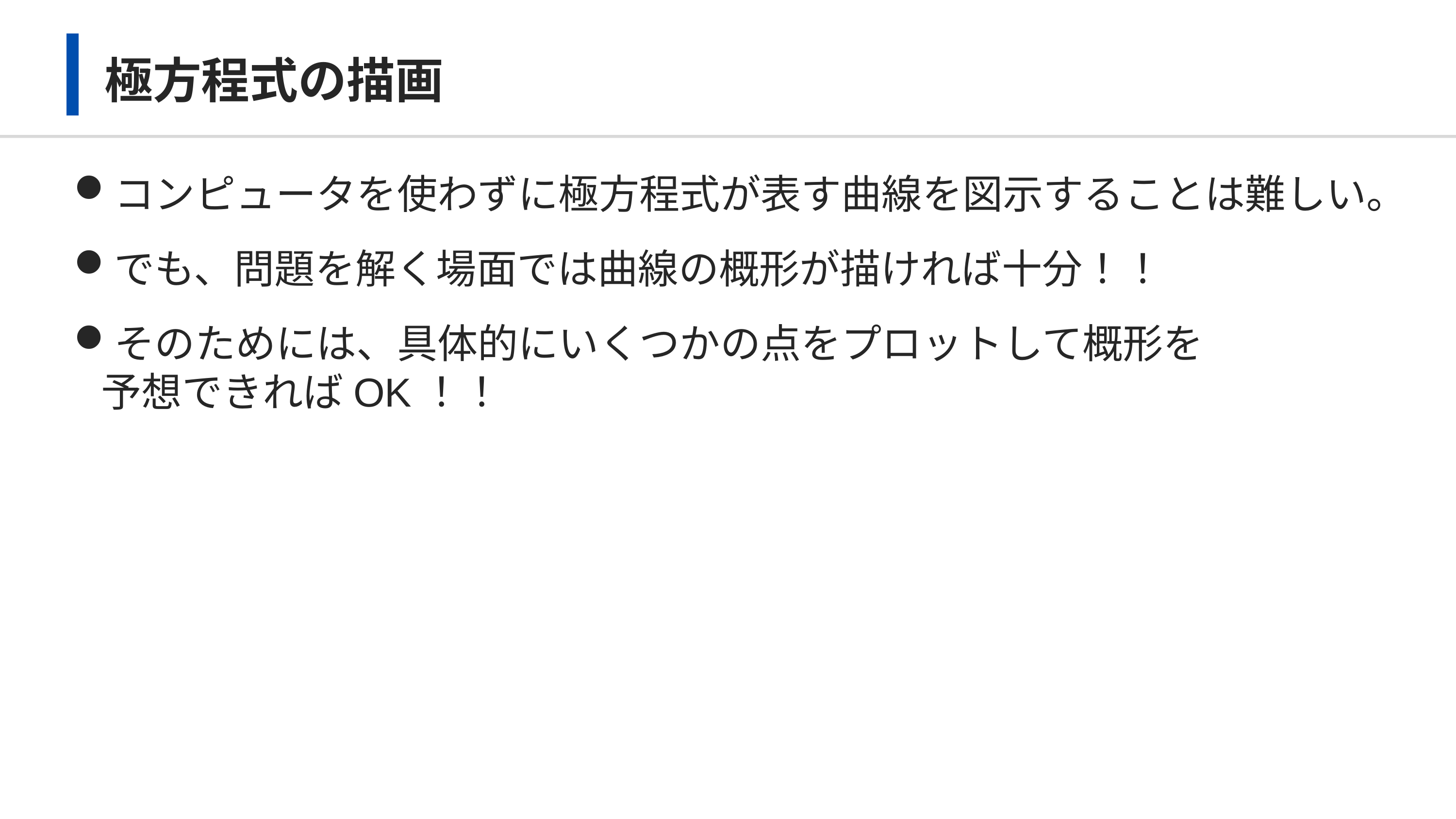

# 極方程式の描画
コンピュータを使わずに極方程式が表す曲線を図示することは難しい。
でも、問題を解く場面では曲線の概形が描ければ十分！！
そのためには、具体的にいくつかの点をプロットして概形を
予想できればOK！！